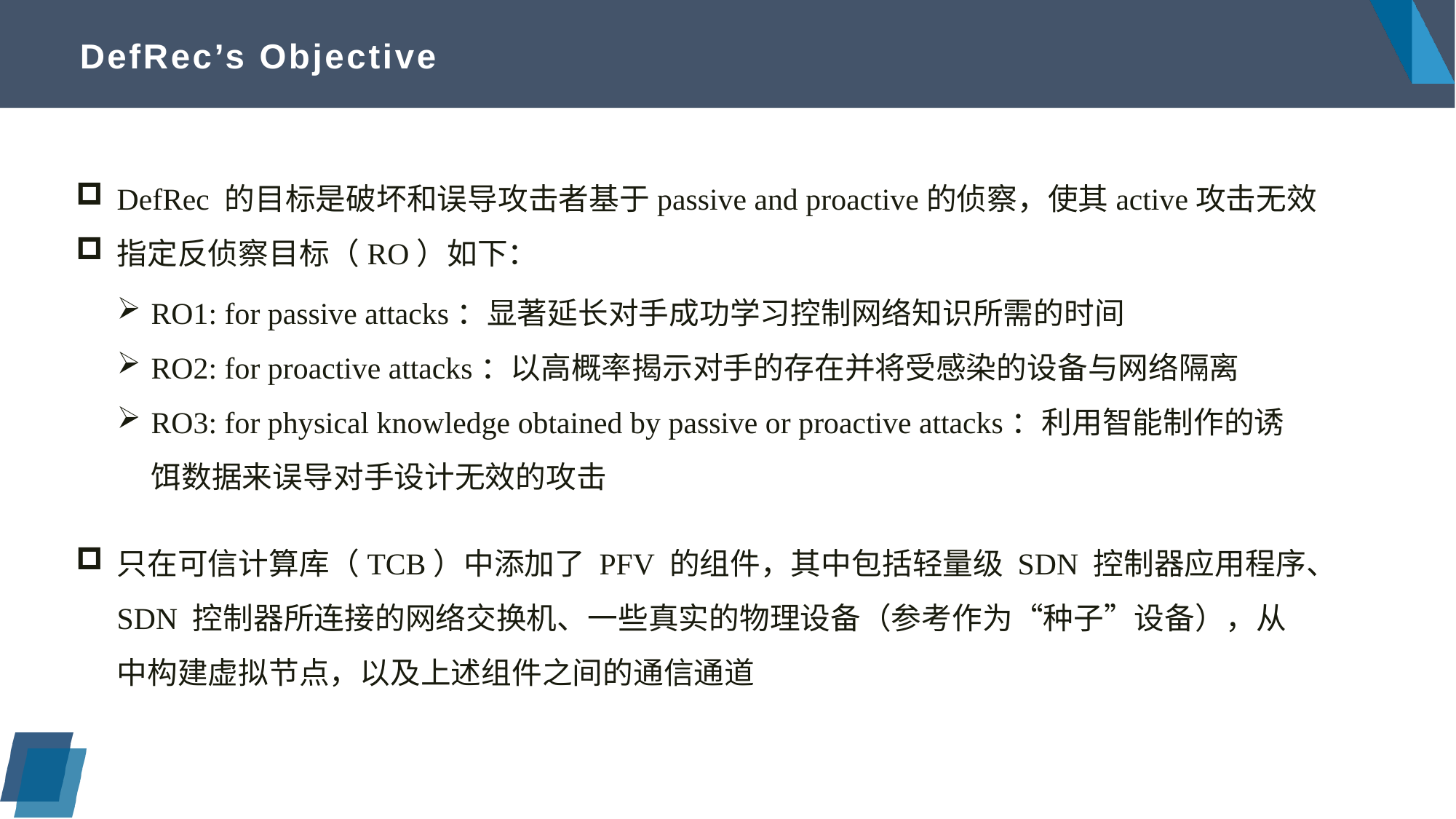

# DefRec’s Objective
DefRec 的目标是破坏和误导攻击者基于passive and proactive的侦察，使其active攻击无效
指定反侦察目标（RO）如下：
RO1: for passive attacks：显著延长对手成功学习控制网络知识所需的时间
RO2: for proactive attacks：以高概率揭示对手的存在并将受感染的设备与网络隔离
RO3: for physical knowledge obtained by passive or proactive attacks：利用智能制作的诱饵数据来误导对手设计无效的攻击
只在可信计算库（TCB）中添加了 PFV 的组件，其中包括轻量级 SDN 控制器应用程序、SDN 控制器所连接的网络交换机、一些真实的物理设备（参考作为“种子”设备），从中构建虚拟节点，以及上述组件之间的通信通道